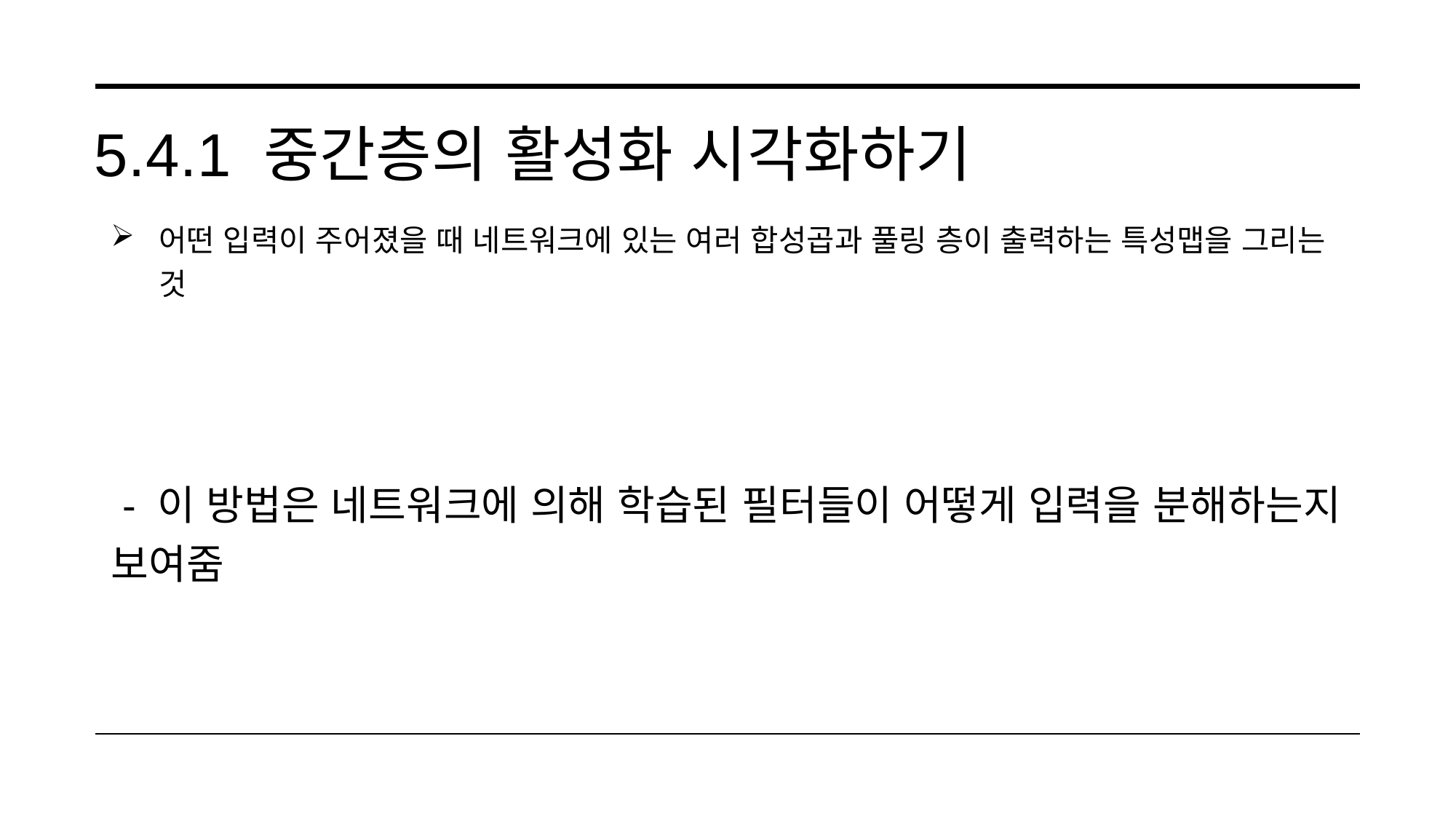

# 5.4.1 중간층의 활성화 시각화하기
어떤 입력이 주어졌을 때 네트워크에 있는 여러 합성곱과 풀링 층이 출력하는 특성맵을 그리는 것

 - 이 방법은 네트워크에 의해 학습된 필터들이 어떻게 입력을 분해하는지 보여줌